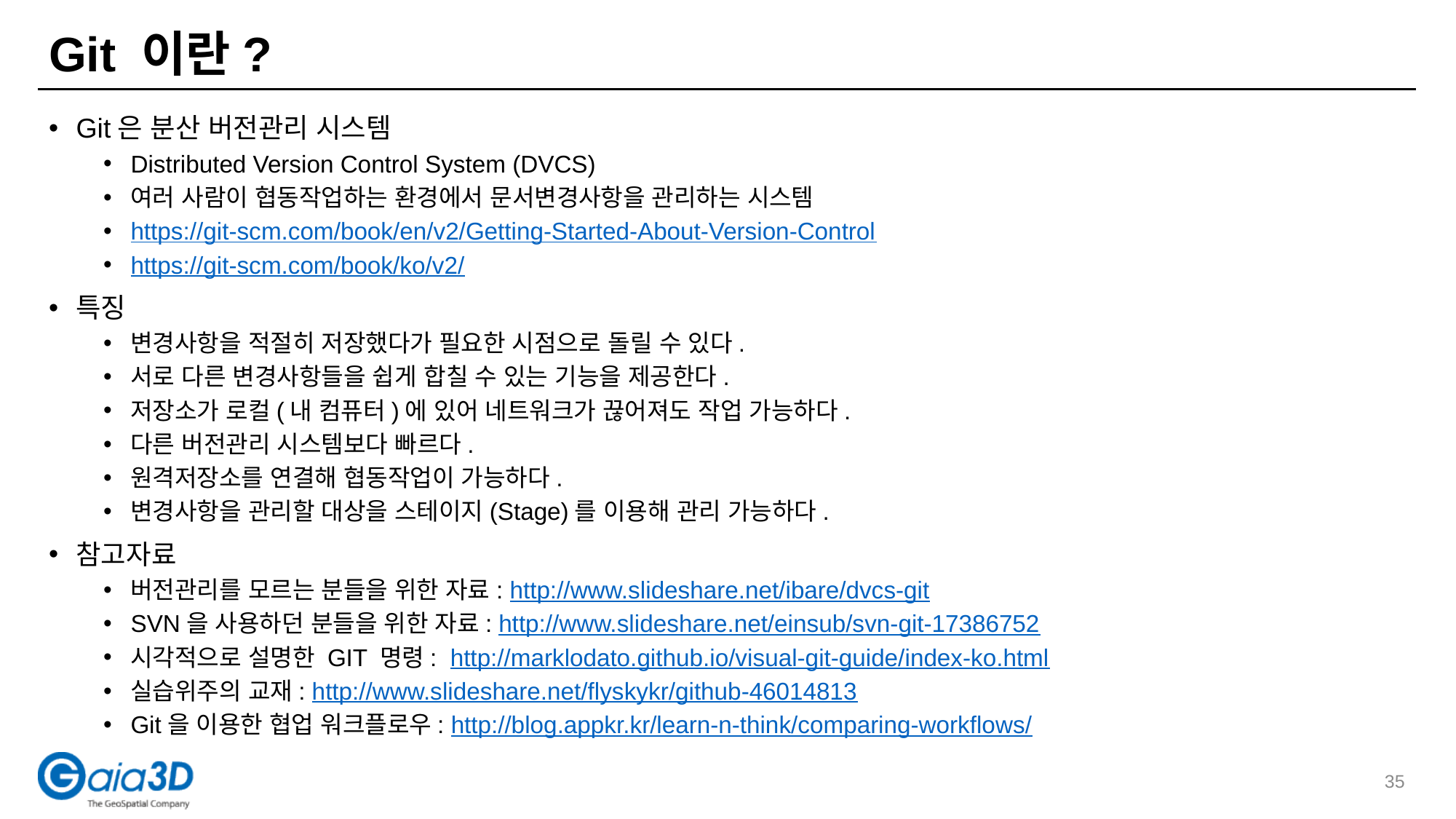

# Git 이란?
Git은 분산 버전관리 시스템
Distributed Version Control System (DVCS)
여러 사람이 협동작업하는 환경에서 문서변경사항을 관리하는 시스템
https://git-scm.com/book/en/v2/Getting-Started-About-Version-Control
https://git-scm.com/book/ko/v2/
특징
변경사항을 적절히 저장했다가 필요한 시점으로 돌릴 수 있다.
서로 다른 변경사항들을 쉽게 합칠 수 있는 기능을 제공한다.
저장소가 로컬(내 컴퓨터)에 있어 네트워크가 끊어져도 작업 가능하다.
다른 버전관리 시스템보다 빠르다.
원격저장소를 연결해 협동작업이 가능하다.
변경사항을 관리할 대상을 스테이지(Stage)를 이용해 관리 가능하다.
참고자료
버전관리를 모르는 분들을 위한 자료: http://www.slideshare.net/ibare/dvcs-git
SVN을 사용하던 분들을 위한 자료: http://www.slideshare.net/einsub/svn-git-17386752
시각적으로 설명한 GIT 명령:  http://marklodato.github.io/visual-git-guide/index-ko.html
실습위주의 교재: http://www.slideshare.net/flyskykr/github-46014813
Git을 이용한 협업 워크플로우: http://blog.appkr.kr/learn-n-think/comparing-workflows/
35